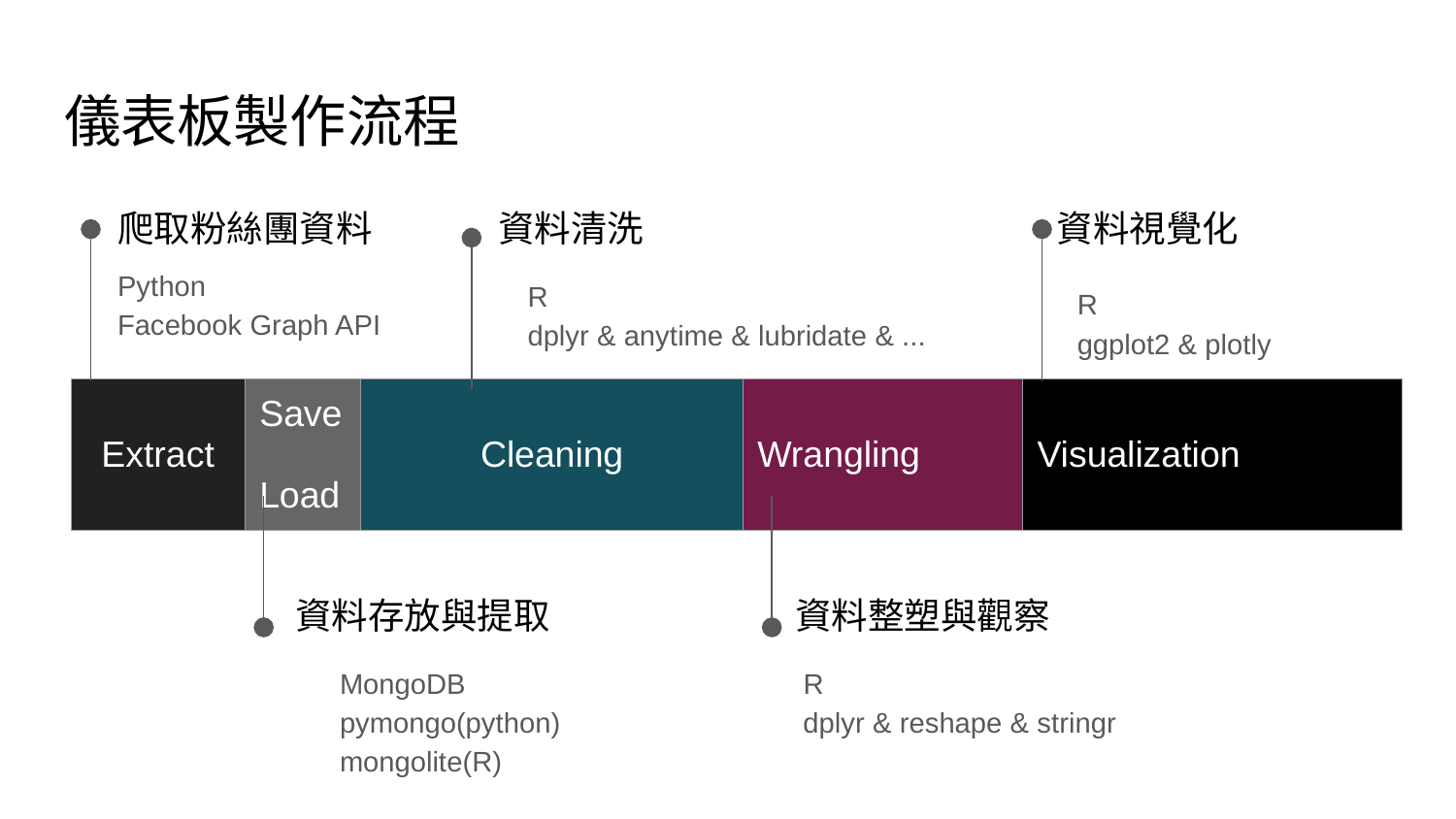

# 儀表板製作流程
爬取粉絲團資料
資料視覺化
資料清洗
Python
Facebook Graph API

R
dplyr & anytime & lubridate & ...
R
ggplot2 & plotly
| Extract | Save Load | Cleaning | Wrangling | Visualization |
| --- | --- | --- | --- | --- |
資料存放與提取
資料整塑與觀察
 MongoDB
 pymongo(python)
 mongolite(R)
 R
 dplyr & reshape & stringr